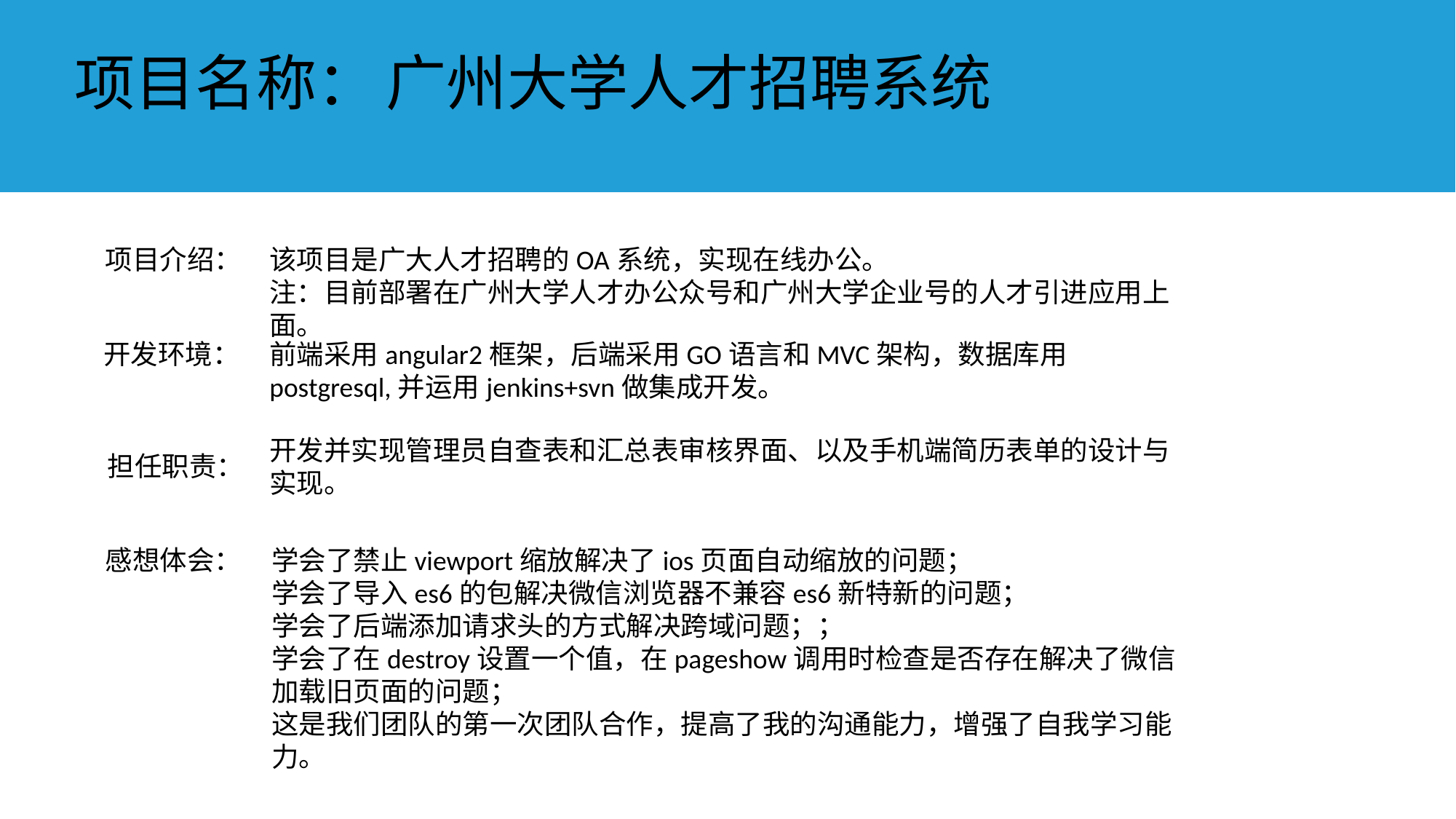

项目名称：
项目名称
广州大学人才招聘系统
项目介绍：
该项目是广大人才招聘的OA系统，实现在线办公。
注：目前部署在广州大学人才办公众号和广州大学企业号的人才引进应用上面。
开发环境：
前端采用angular2框架，后端采用GO语言和MVC架构，数据库用postgresql,并运用jenkins+svn做集成开发。
开发并实现管理员自查表和汇总表审核界面、以及手机端简历表单的设计与实现。
担任职责：
感想体会：
学会了禁止viewport缩放解决了ios页面自动缩放的问题；
学会了导入es6的包解决微信浏览器不兼容es6新特新的问题；
学会了后端添加请求头的方式解决跨域问题；；
学会了在destroy设置一个值，在pageshow调用时检查是否存在解决了微信加载旧页面的问题；
这是我们团队的第一次团队合作，提高了我的沟通能力，增强了自我学习能力。